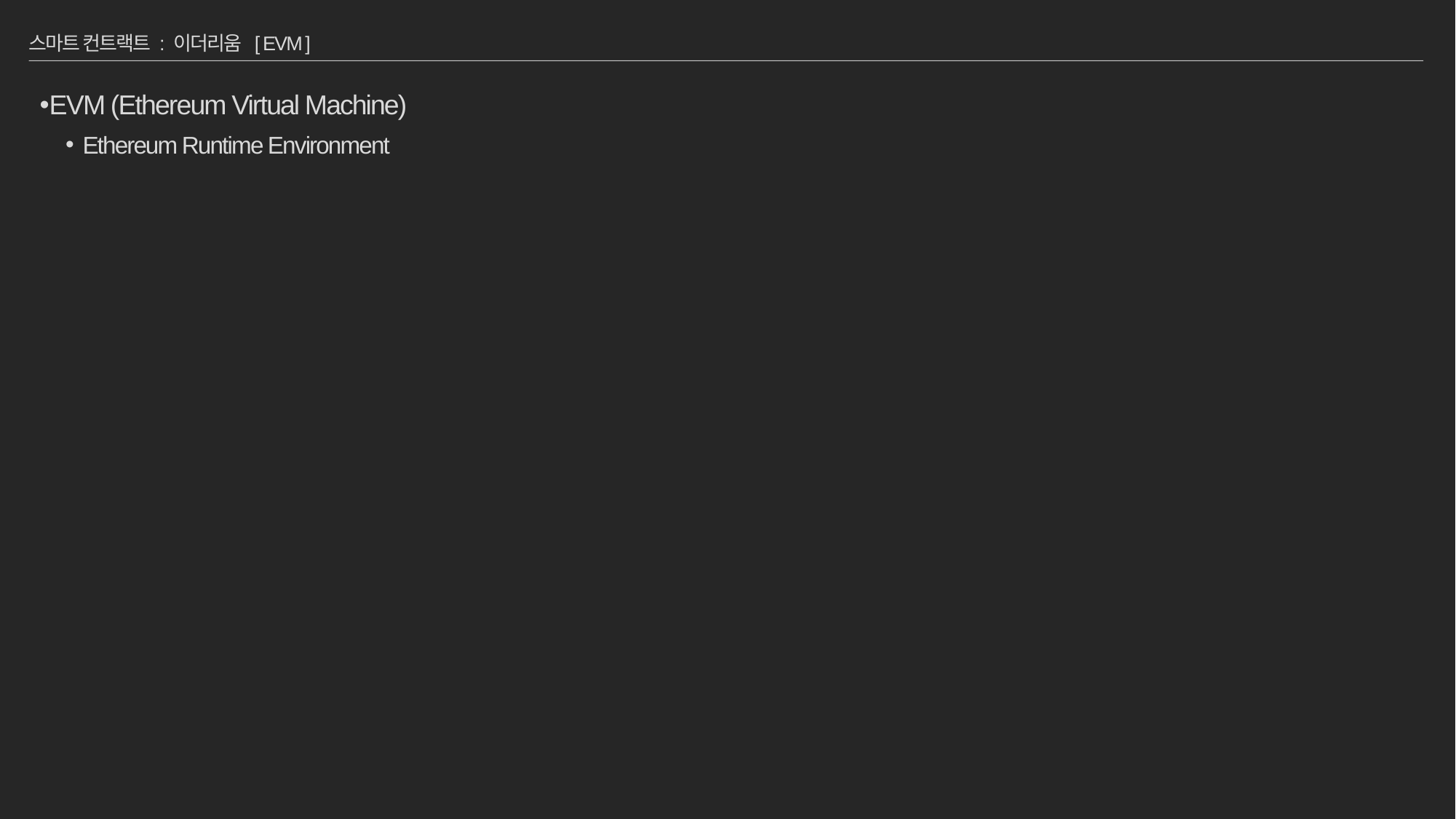

# 스마트 컨트랙트 : 이더리움  [ EVM ]
EVM (Ethereum Virtual Machine)
Ethereum Runtime Environment